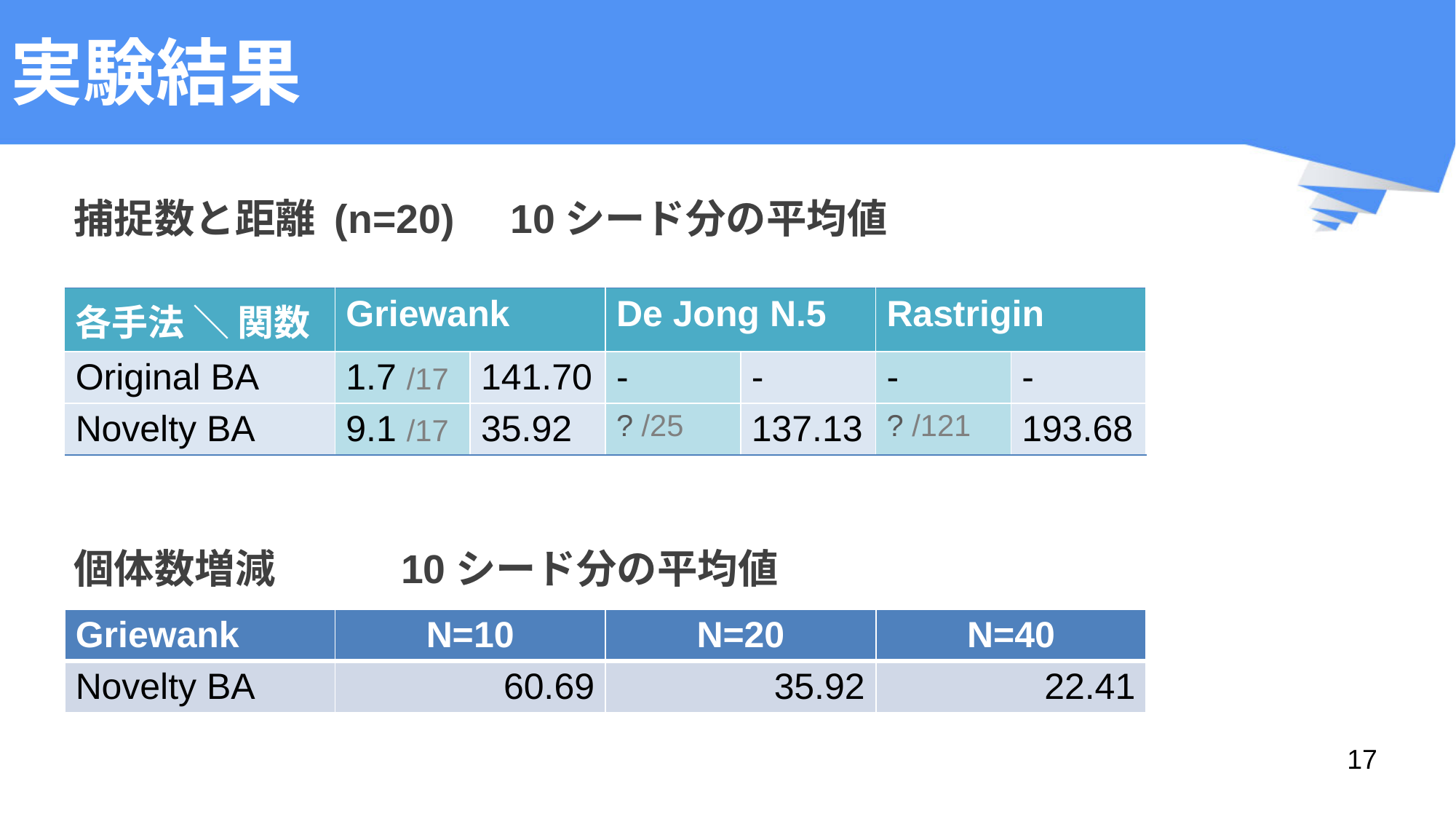

# 実験結果
捕捉数と距離 (n=20)	10シード分の平均値
| 各手法 ＼ 関数 | Griewank |  | De Jong N.5 |  | Rastrigin |  |
| --- | --- | --- | --- | --- | --- | --- |
| Original BA | 1.7 /17 | 141.70 | - | - | - | - |
| Novelty BA | 9.1 /17 | 35.92 | ? /25 | 137.13 | ? /121 | 193.68 |
個体数増減		10シード分の平均値
| Griewank | N=10 | N=20 | N=40 |
| --- | --- | --- | --- |
| Novelty BA | 60.69 | 35.92 | 22.41 |
17